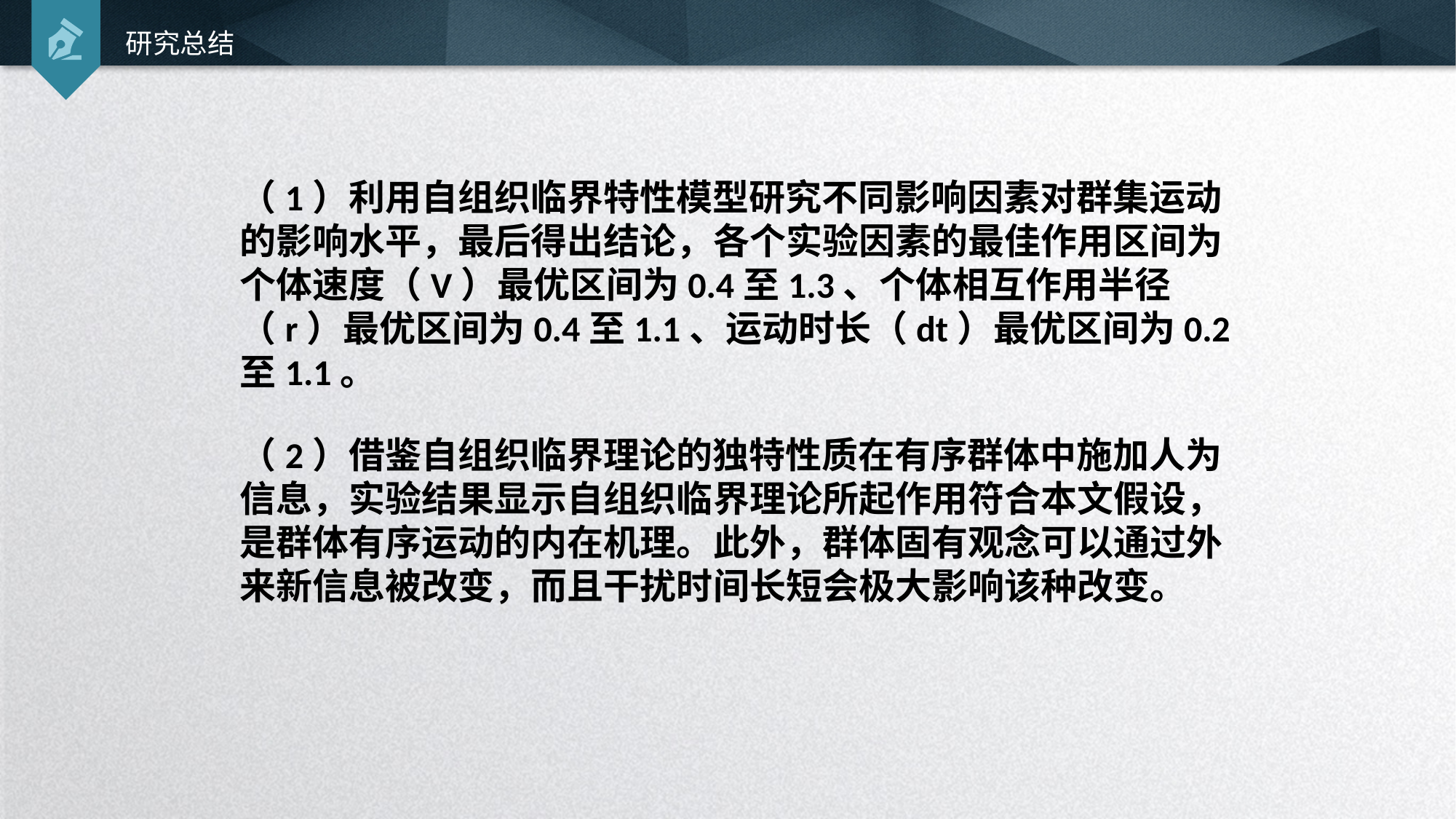

研究总结
（1）利用自组织临界特性模型研究不同影响因素对群集运动的影响水平，最后得出结论，各个实验因素的最佳作用区间为个体速度（V）最优区间为0.4至1.3、个体相互作用半径（r）最优区间为0.4至1.1、运动时长（dt）最优区间为0.2至1.1。
（2）借鉴自组织临界理论的独特性质在有序群体中施加人为信息，实验结果显示自组织临界理论所起作用符合本文假设，是群体有序运动的内在机理。此外，群体固有观念可以通过外来新信息被改变，而且干扰时间长短会极大影响该种改变。
延时符